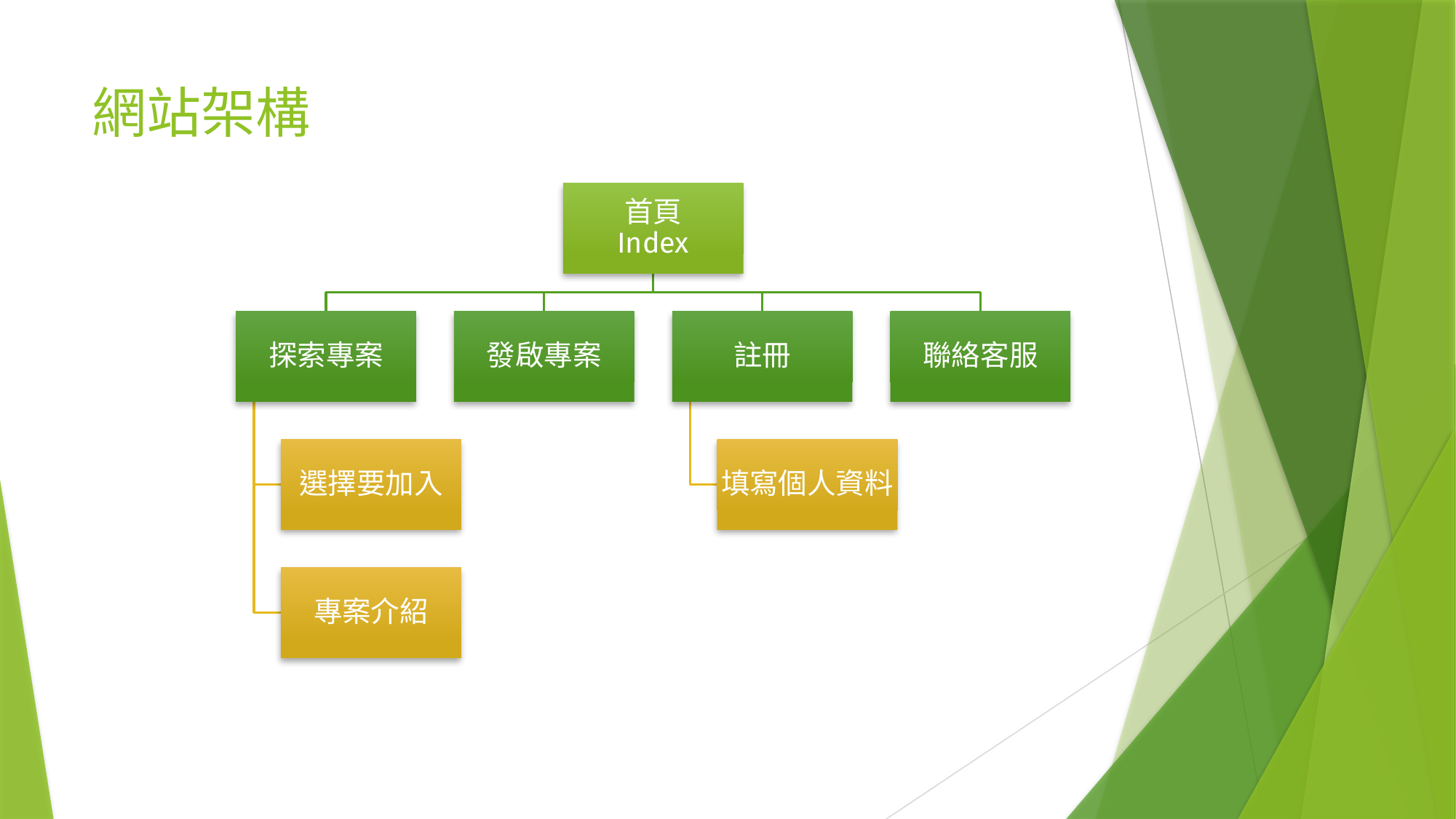

# 網站架構
首頁
Index
探索專案
選擇要加入
專案介紹
發啟專案
註冊
填寫個人資料
聯絡客服